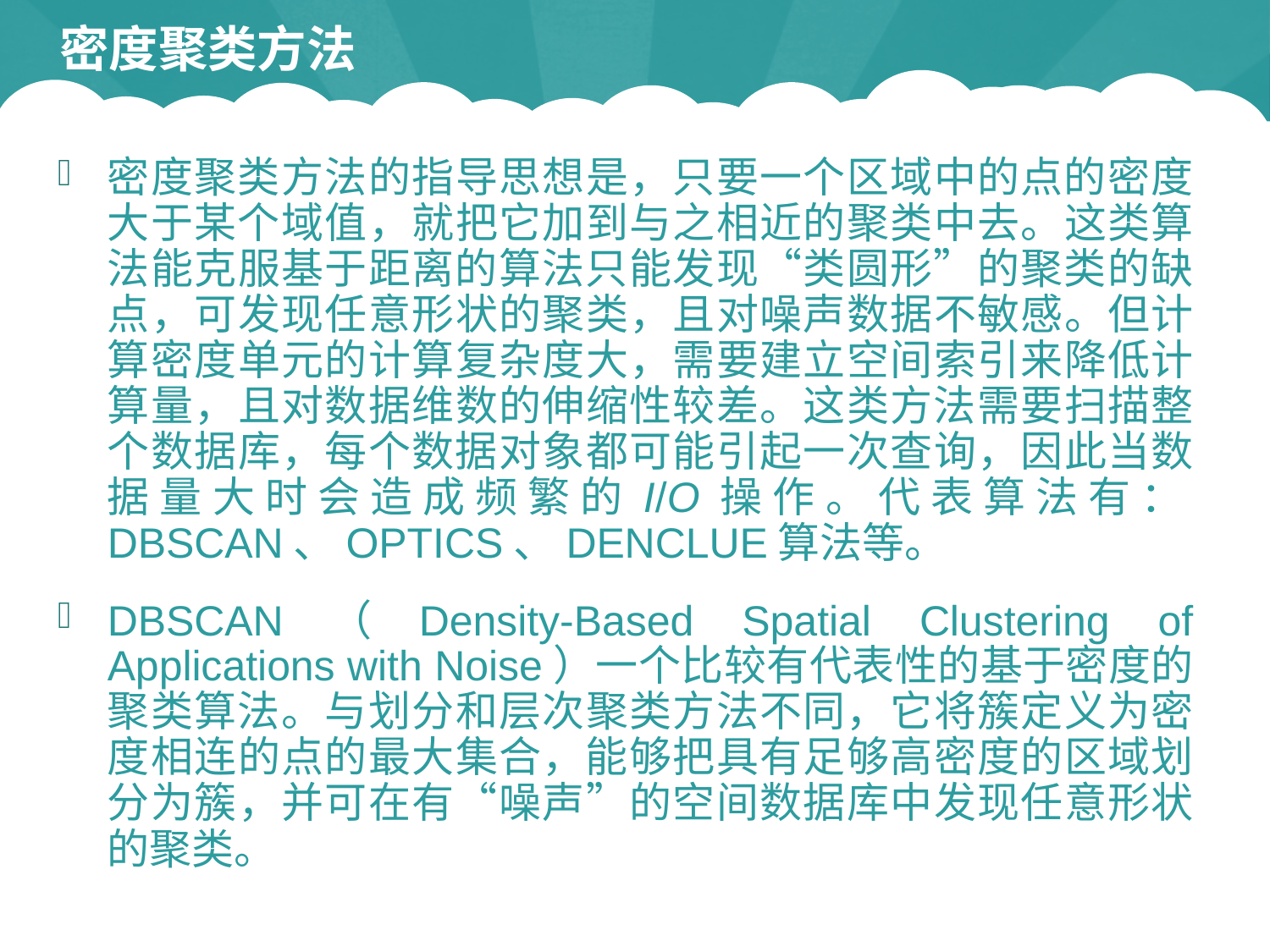

# 密度聚类方法
密度聚类方法的指导思想是，只要一个区域中的点的密度大于某个域值，就把它加到与之相近的聚类中去。这类算法能克服基于距离的算法只能发现“类圆形”的聚类的缺点，可发现任意形状的聚类，且对噪声数据不敏感。但计算密度单元的计算复杂度大，需要建立空间索引来降低计算量，且对数据维数的伸缩性较差。这类方法需要扫描整个数据库，每个数据对象都可能引起一次查询，因此当数据量大时会造成频繁的I/O操作。代表算法有：DBSCAN、OPTICS、DENCLUE算法等。
DBSCAN（Density-Based Spatial Clustering of Applications with Noise）一个比较有代表性的基于密度的聚类算法。与划分和层次聚类方法不同，它将簇定义为密度相连的点的最大集合，能够把具有足够高密度的区域划分为簇，并可在有“噪声”的空间数据库中发现任意形状的聚类。